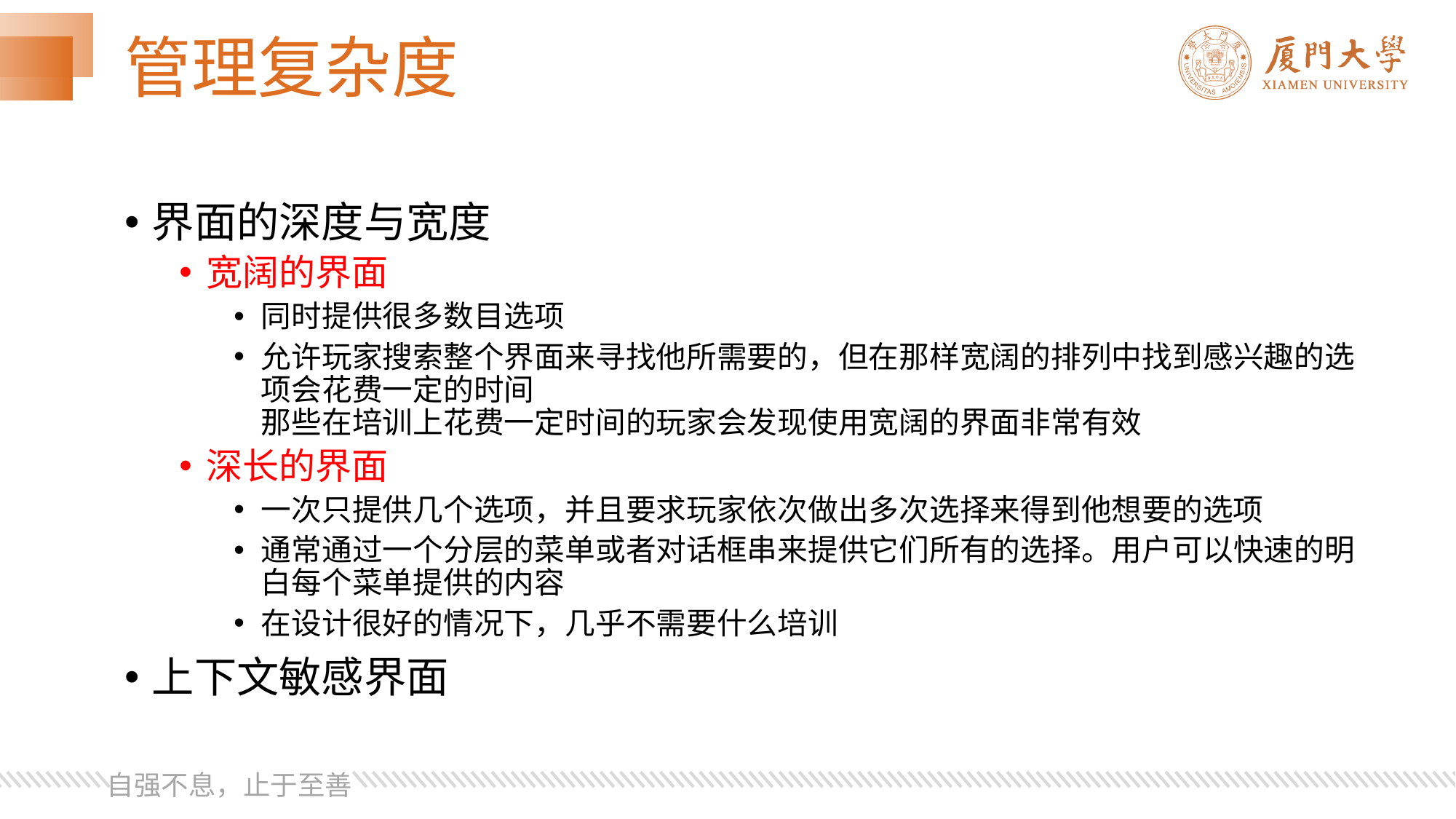

# 管理复杂度
界面的深度与宽度
宽阔的界面
同时提供很多数目选项
允许玩家搜索整个界面来寻找他所需要的，但在那样宽阔的排列中找到感兴趣的选项会花费一定的时间
那些在培训上花费一定时间的玩家会发现使用宽阔的界面非常有效
深长的界面
一次只提供几个选项，并且要求玩家依次做出多次选择来得到他想要的选项
通常通过一个分层的菜单或者对话框串来提供它们所有的选择。用户可以快速的明白每个菜单提供的内容
在设计很好的情况下，几乎不需要什么培训
上下文敏感界面